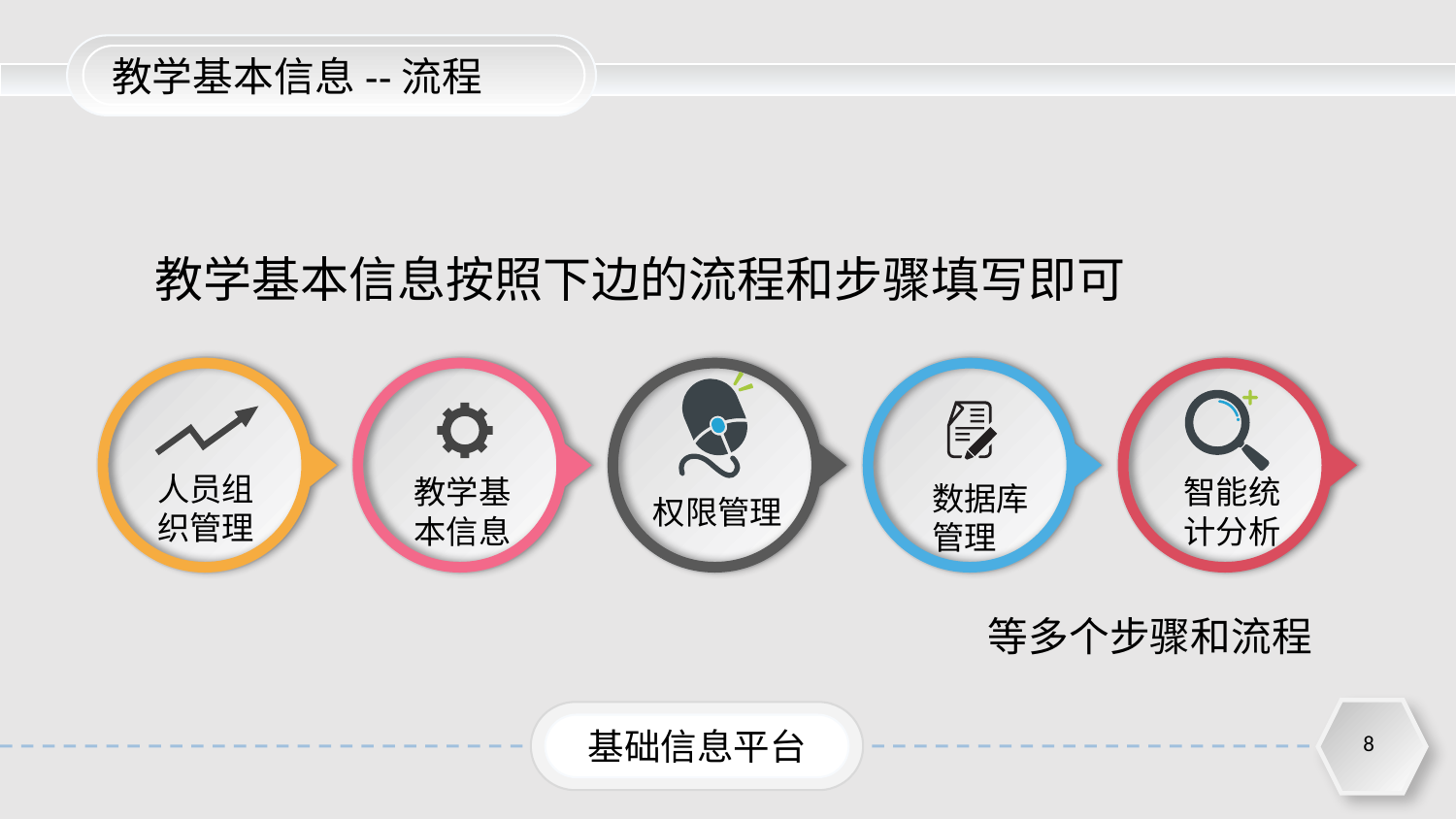

教学基本信息--流程
教学基本信息按照下边的流程和步骤填写即可

人员组织管理

教学基本信息

权限管理

数据库
管理

智能统
计分析
等多个步骤和流程
基础信息平台